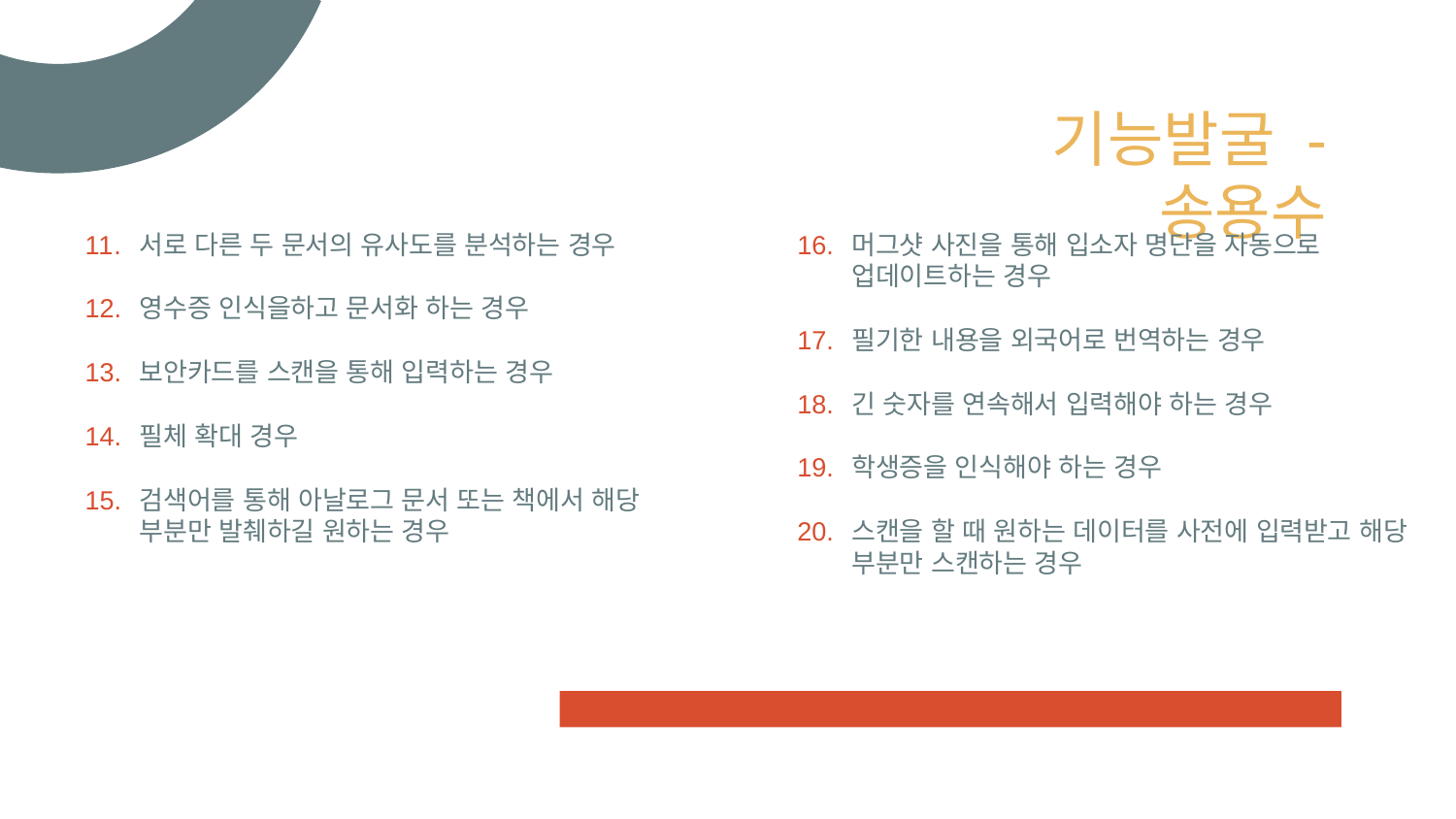

# 기능발굴 - 송용수
서로 다른 두 문서의 유사도를 분석하는 경우
영수증 인식을하고 문서화 하는 경우
보안카드를 스캔을 통해 입력하는 경우
필체 확대 경우
검색어를 통해 아날로그 문서 또는 책에서 해당 부분만 발췌하길 원하는 경우
머그샷 사진을 통해 입소자 명단을 자동으로 업데이트하는 경우
필기한 내용을 외국어로 번역하는 경우
긴 숫자를 연속해서 입력해야 하는 경우
학생증을 인식해야 하는 경우
스캔을 할 때 원하는 데이터를 사전에 입력받고 해당 부분만 스캔하는 경우